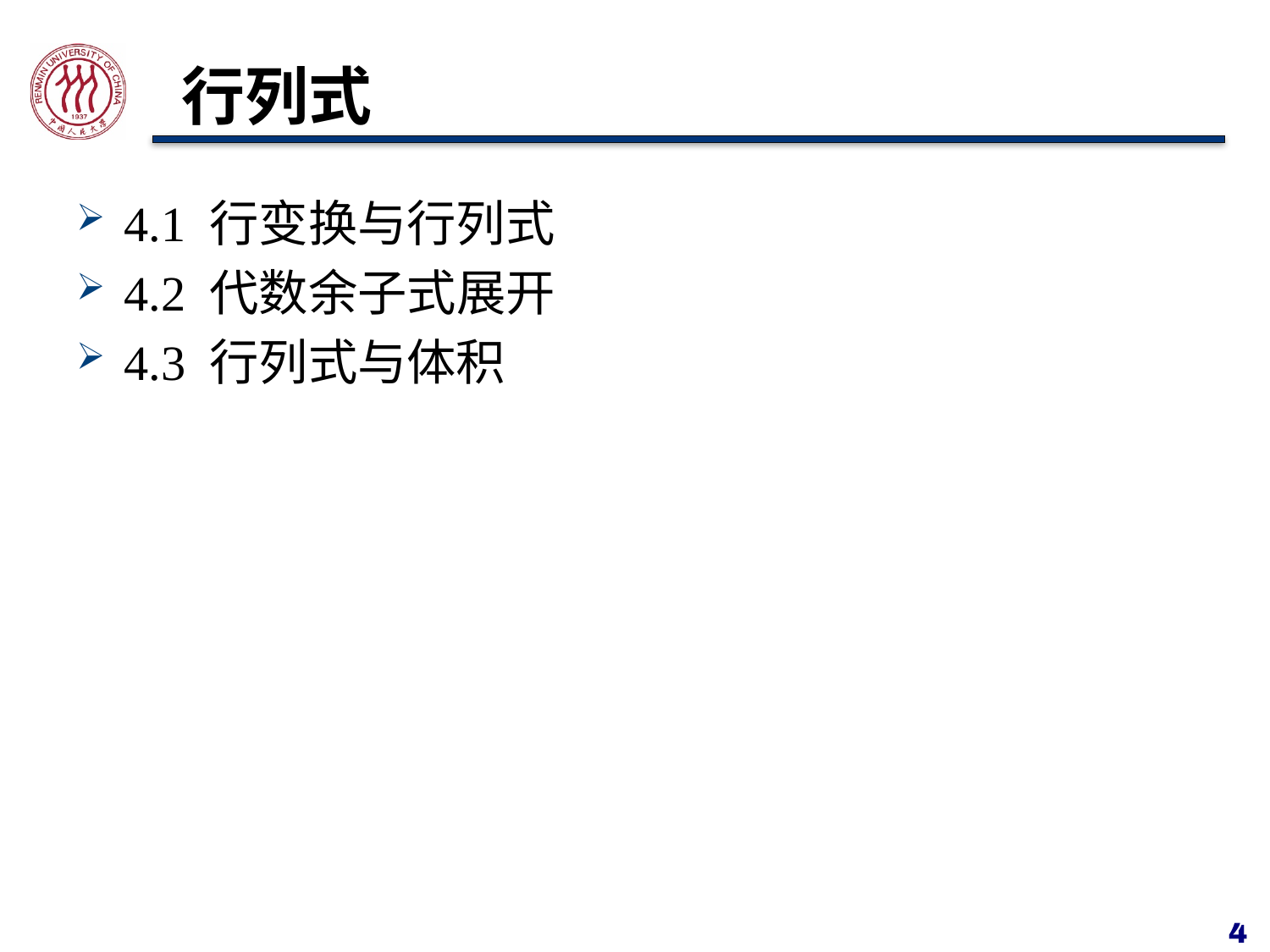

# 行列式
4.1 行变换与行列式
4.2 代数余子式展开
4.3 行列式与体积